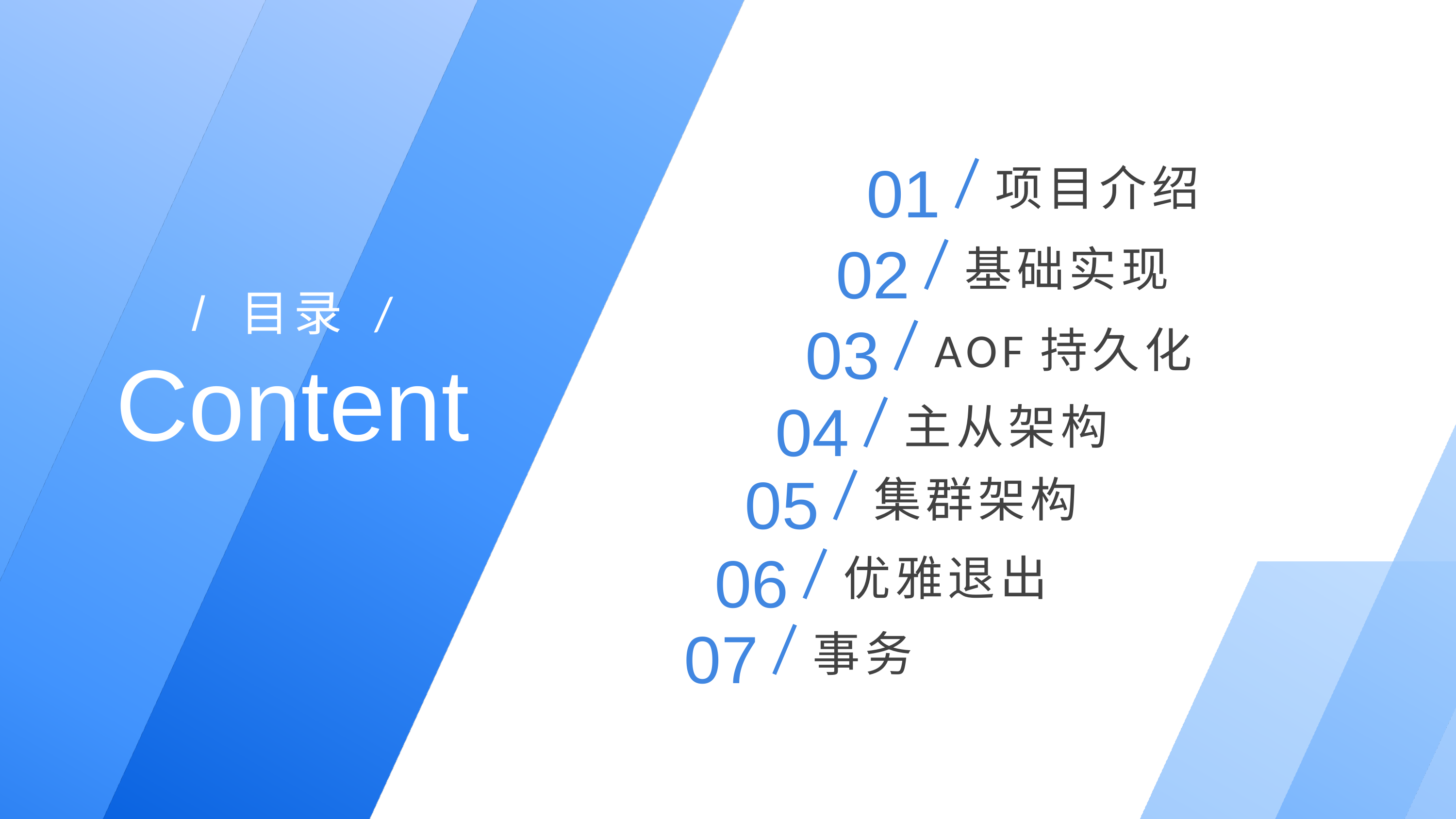

01
项目介绍

02
基础实现

/ 目录 /
Content
03
AOF持久化

04
主从架构

05
集群架构

06
优雅退出

07
事务